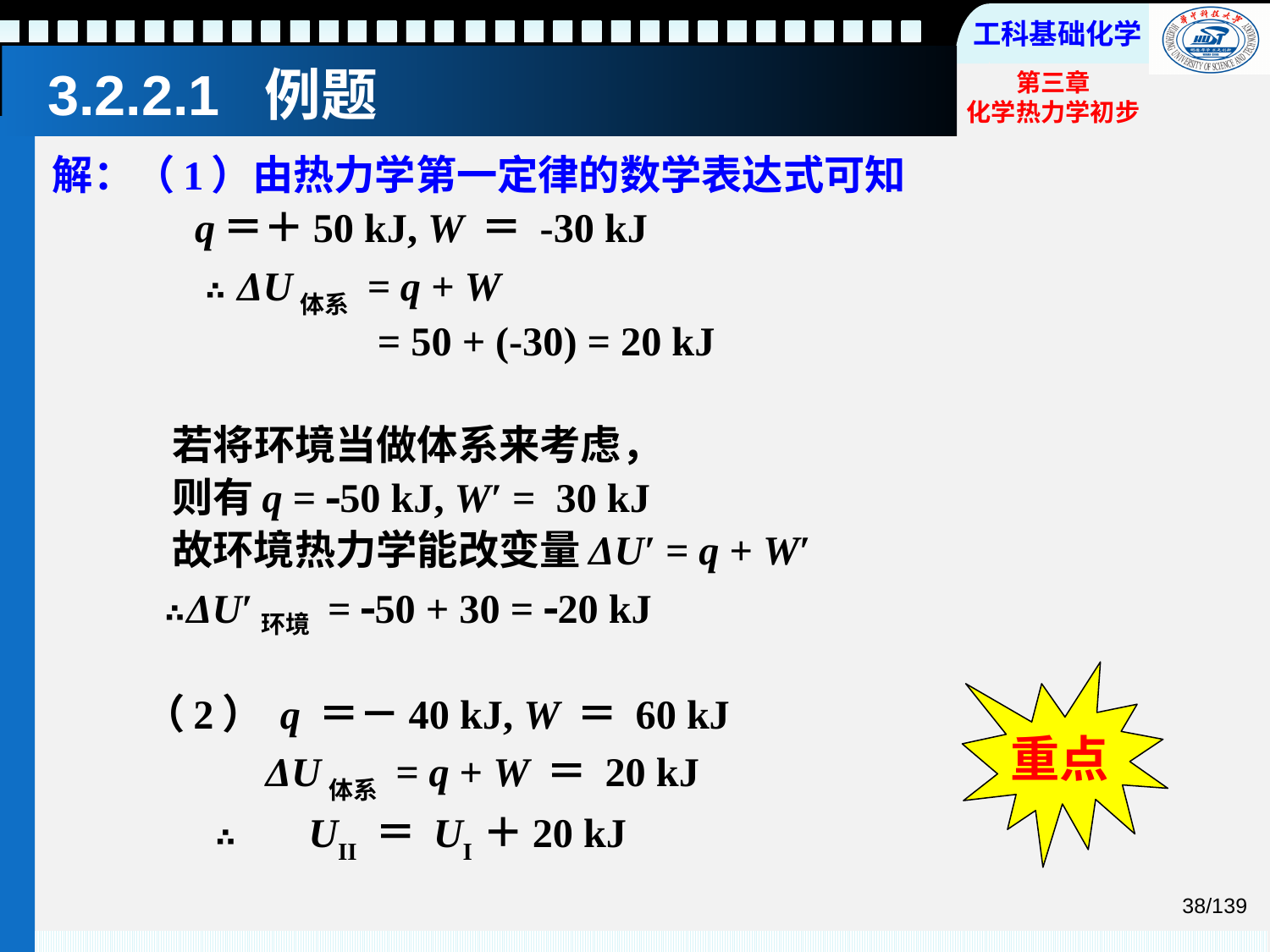

# 3.2.2.1  例题
解：（1）由热力学第一定律的数学表达式可知
              q＝＋50 kJ, W ＝ -30 kJ
               ∴ ΔU体系 = q + W
                                = 50 + (-30) = 20 kJ

            若将环境当做体系来考虑，
            则有q = −50 kJ, W′ =  30 kJ
            故环境热力学能改变量ΔU′ = q + W′
           ∴ΔU′环境 = −50 + 30 = −20 kJ

         （2） q ＝－40 kJ, W ＝ 60 kJ
                     ΔU体系 = q + W ＝ 20 kJ
                ∴       UII ＝ UI ＋20 kJ

重点